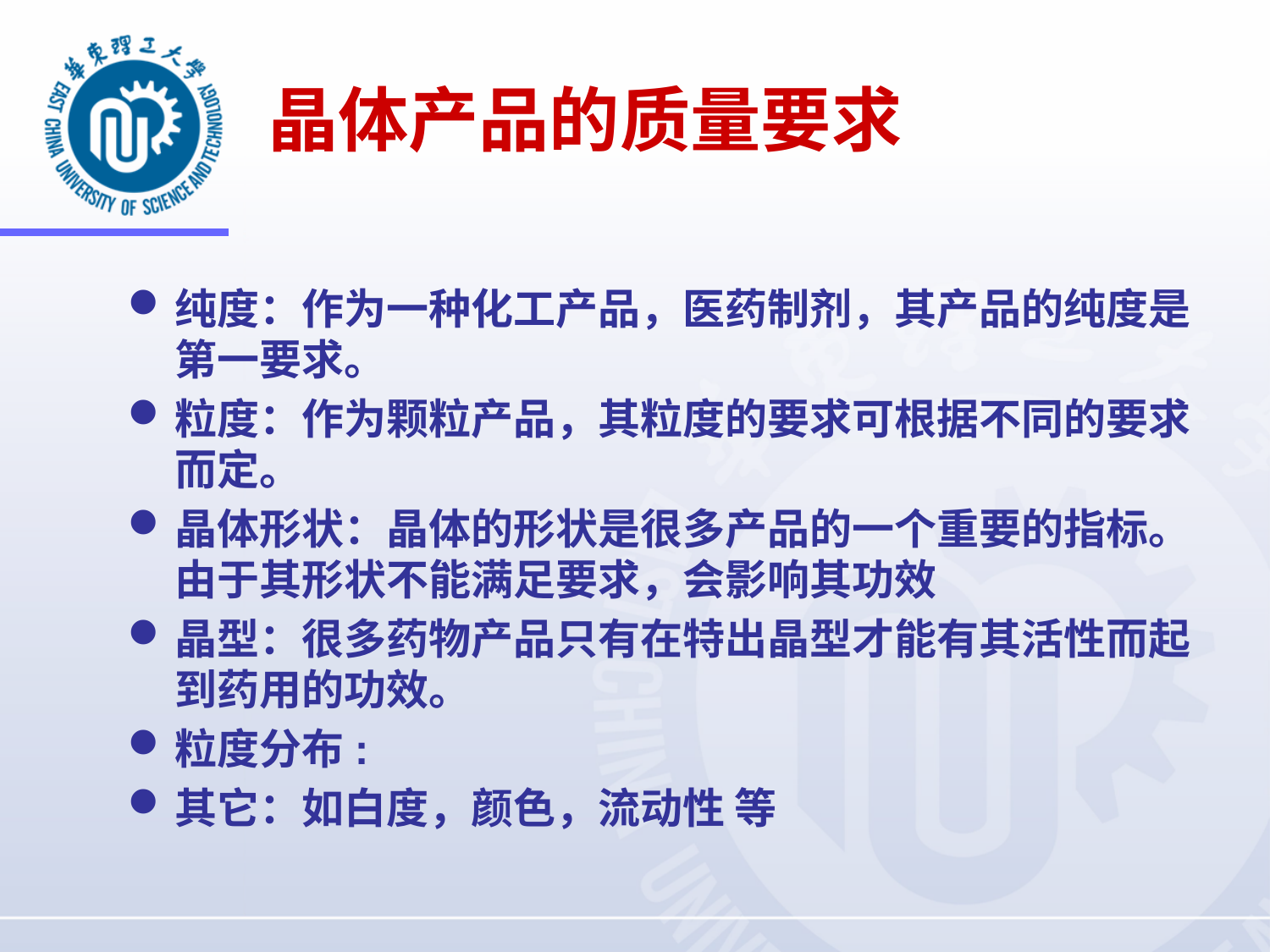

# 晶体产品的质量要求
纯度：作为一种化工产品，医药制剂，其产品的纯度是第一要求。
粒度：作为颗粒产品，其粒度的要求可根据不同的要求而定。
晶体形状：晶体的形状是很多产品的一个重要的指标。由于其形状不能满足要求，会影响其功效
晶型：很多药物产品只有在特出晶型才能有其活性而起到药用的功效。
粒度分布:
其它：如白度，颜色，流动性 等